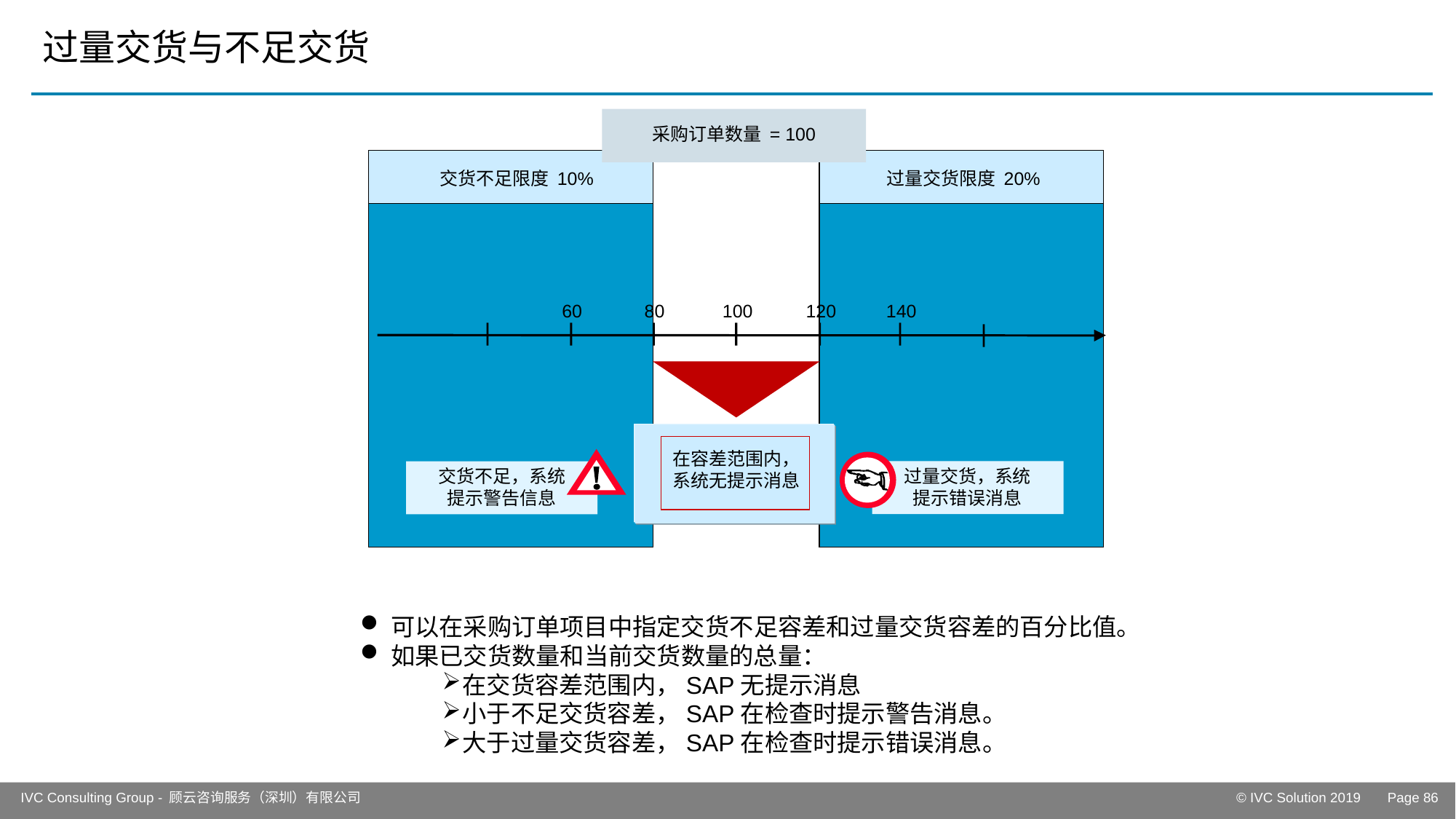

# 过量交货与不足交货

采购订单数量 = 100

  交货不足限度 10%
过量交货限度 20%

60
80
100
120
140

在容差范围内，系统无提示消息

过量交货，系统
提示错误消息

交货不足，系统
提示警告信息
可以在采购订单项目中指定交货不足容差和过量交货容差的百分比值。
如果已交货数量和当前交货数量的总量：
在交货容差范围内，SAP无提示消息
小于不足交货容差，SAP在检查时提示警告消息。
大于过量交货容差，SAP在检查时提示错误消息。